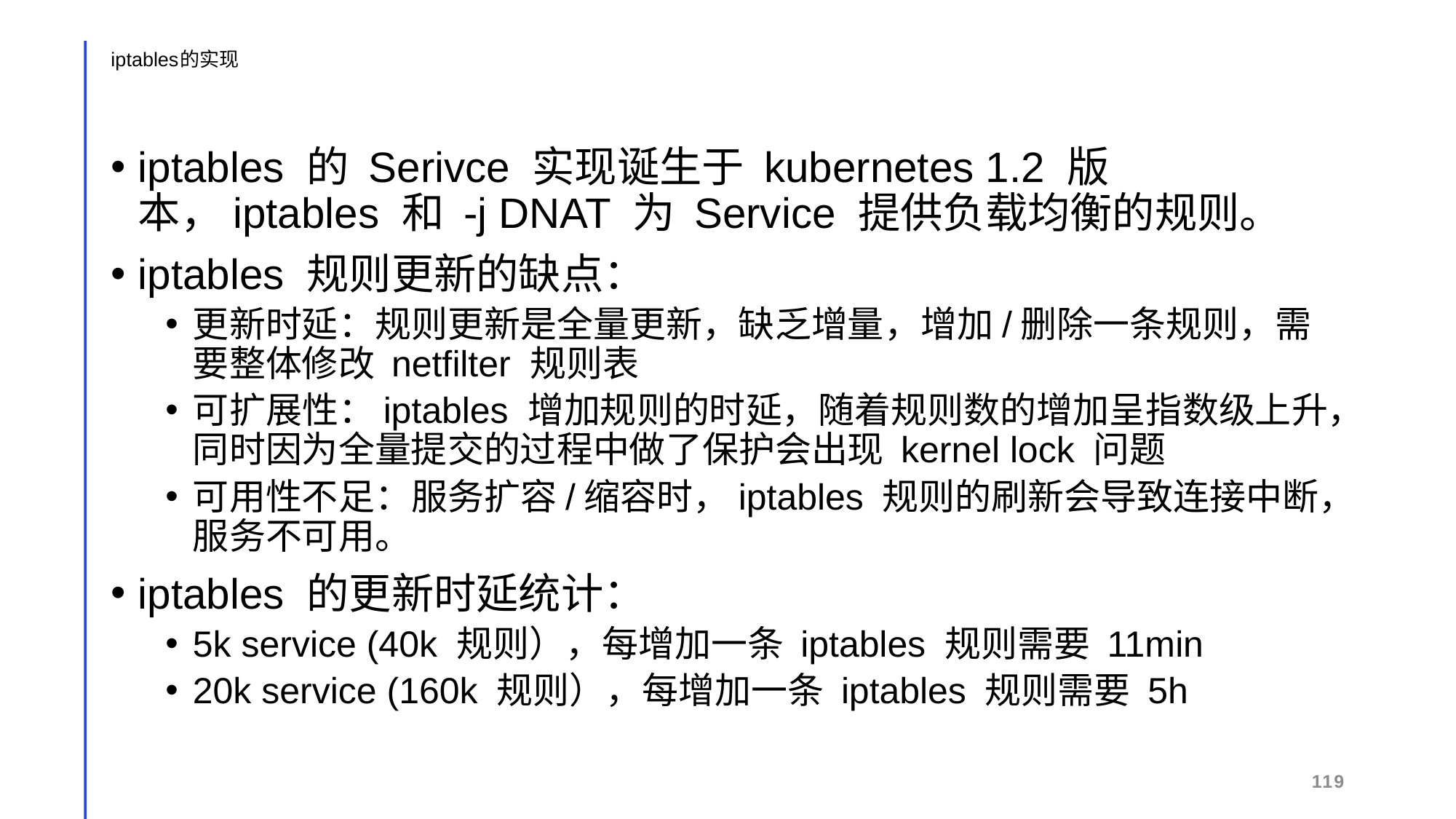

# iptables的实现
iptables 的 Serivce 实现诞生于 kubernetes 1.2 版本，iptables 和 -j DNAT 为 Service 提供负载均衡的规则。
iptables 规则更新的缺点：
更新时延：规则更新是全量更新，缺乏增量，增加/删除一条规则，需要整体修改 netfilter 规则表
可扩展性：iptables 增加规则的时延，随着规则数的增加呈指数级上升，同时因为全量提交的过程中做了保护会出现 kernel lock 问题
可用性不足：服务扩容/缩容时，iptables 规则的刷新会导致连接中断，服务不可用。
iptables 的更新时延统计：
5k service (40k 规则），每增加一条 iptables 规则需要 11min
20k service (160k 规则），每增加一条 iptables 规则需要 5h
119